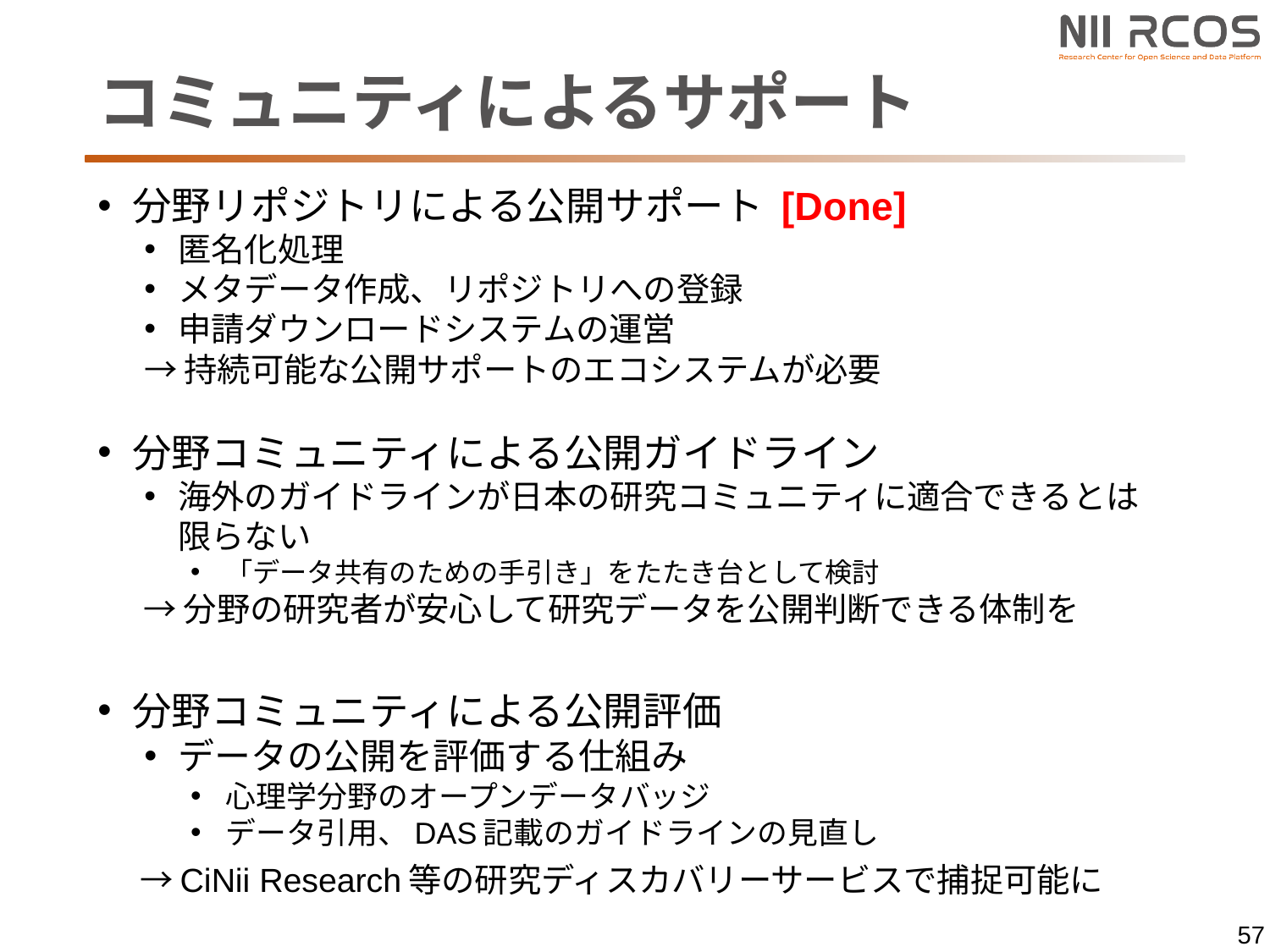

# コミュニティによるサポート
分野リポジトリによる公開サポート [Done]
匿名化処理
メタデータ作成、リポジトリへの登録
申請ダウンロードシステムの運営
→持続可能な公開サポートのエコシステムが必要

分野コミュニティによる公開ガイドライン
海外のガイドラインが日本の研究コミュニティに適合できるとは限らない
「データ共有のための手引き」をたたき台として検討
→分野の研究者が安心して研究データを公開判断できる体制を

分野コミュニティによる公開評価
データの公開を評価する仕組み
心理学分野のオープンデータバッジ
データ引用、DAS記載のガイドラインの見直し
　→CiNii Research等の研究ディスカバリーサービスで捕捉可能に

57